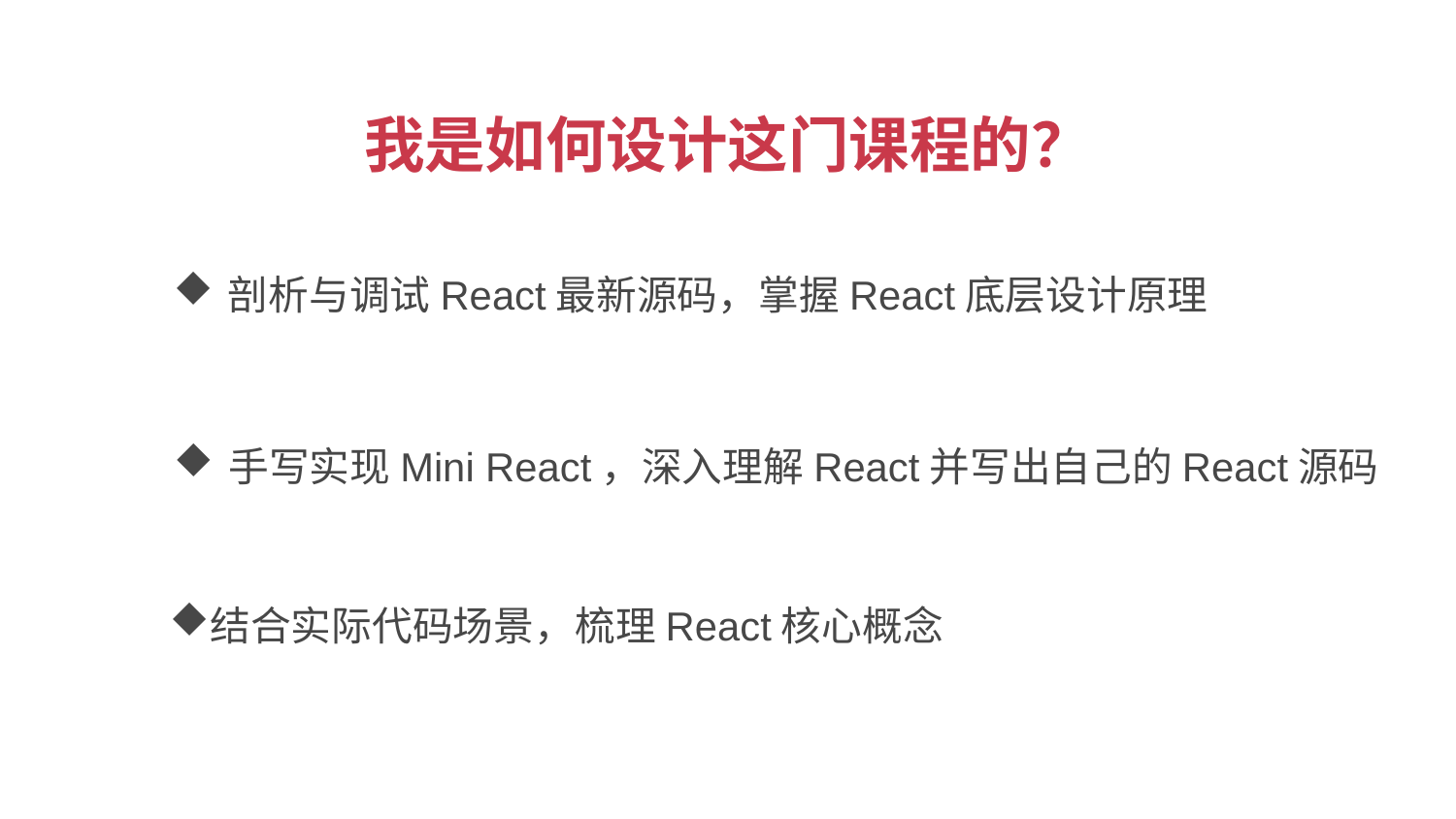

我是如何设计这门课程的？
剖析与调试React最新源码，掌握React底层设计原理
手写实现Mini React，深入理解React并写出自己的React源码
结合实际代码场景，梳理React核心概念